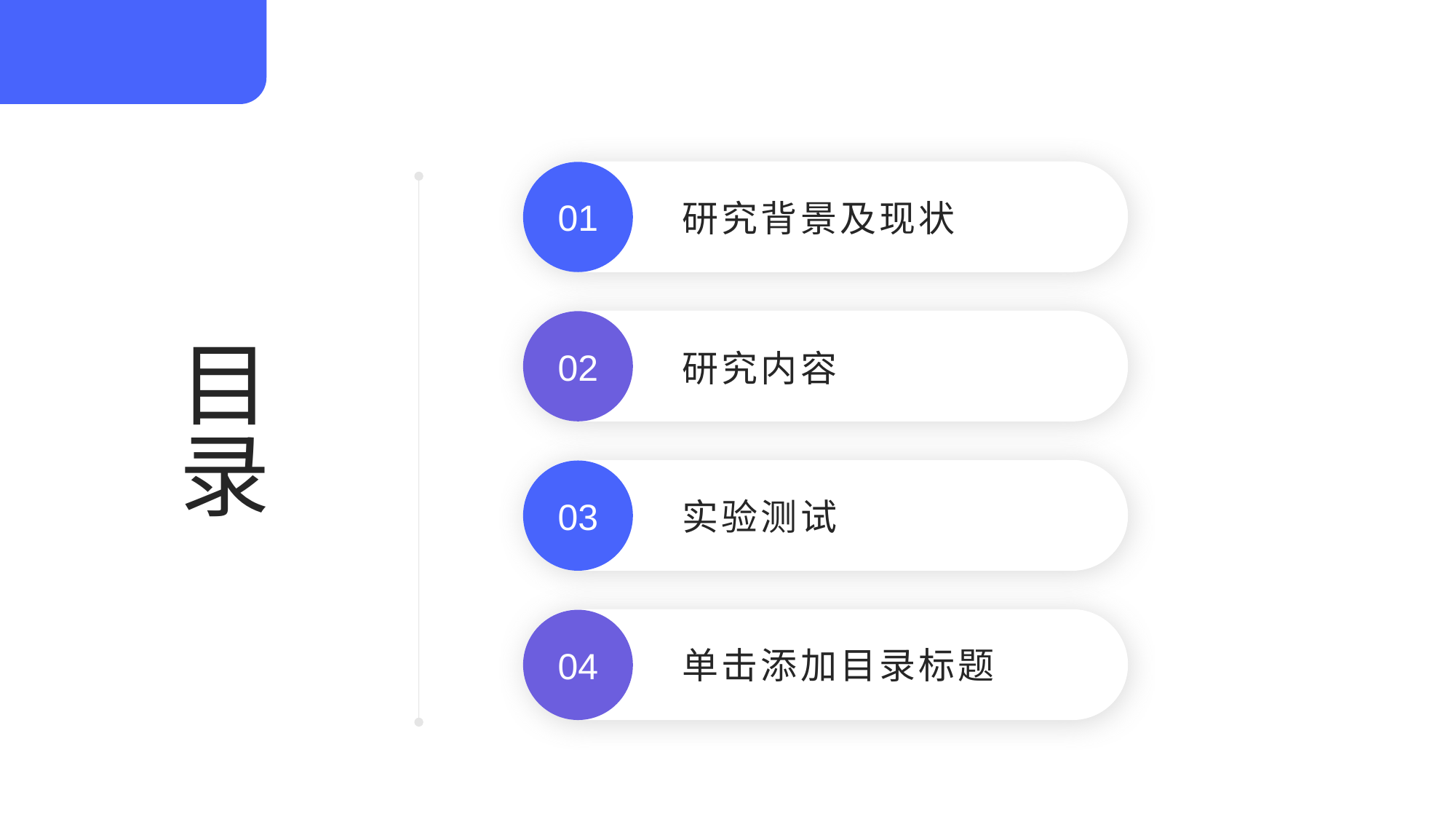

01
研究背景及现状
目录

02
研究内容

03
实验测试

04
单击添加目录标题